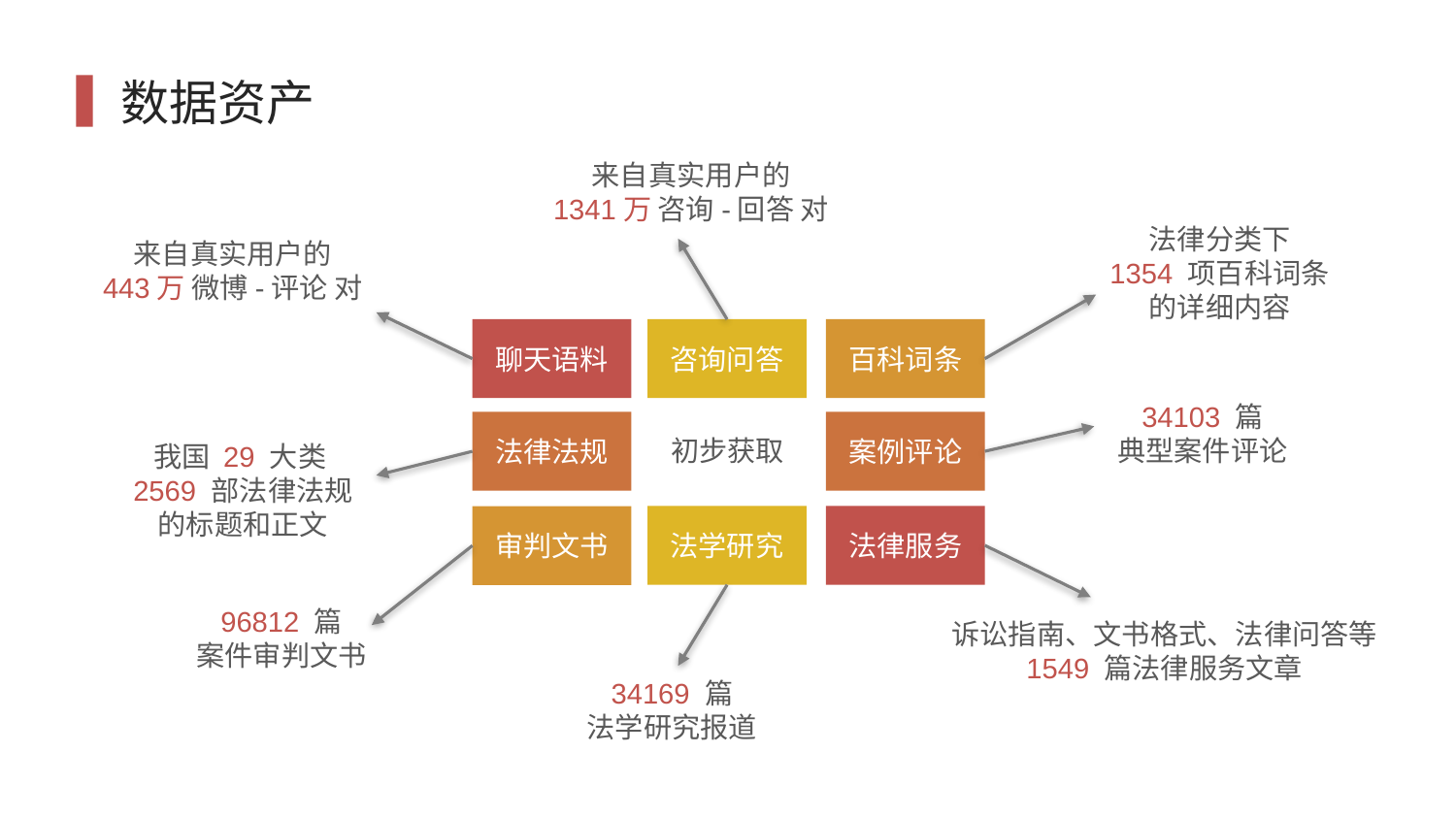

# 数据资产

来自真实用户的
1341万 咨询-回答 对
法律分类下
1354 项百科词条
的详细内容
来自真实用户的
443万 微博-评论 对
聊天语料
咨询问答
百科词条
34103 篇
典型案件评论
案例评论
法律法规
初步获取
我国 29 大类
2569 部法律法规
的标题和正文
法学研究
法律服务
审判文书
96812 篇
案件审判文书
诉讼指南、文书格式、法律问答等
1549 篇法律服务文章
34169 篇
法学研究报道